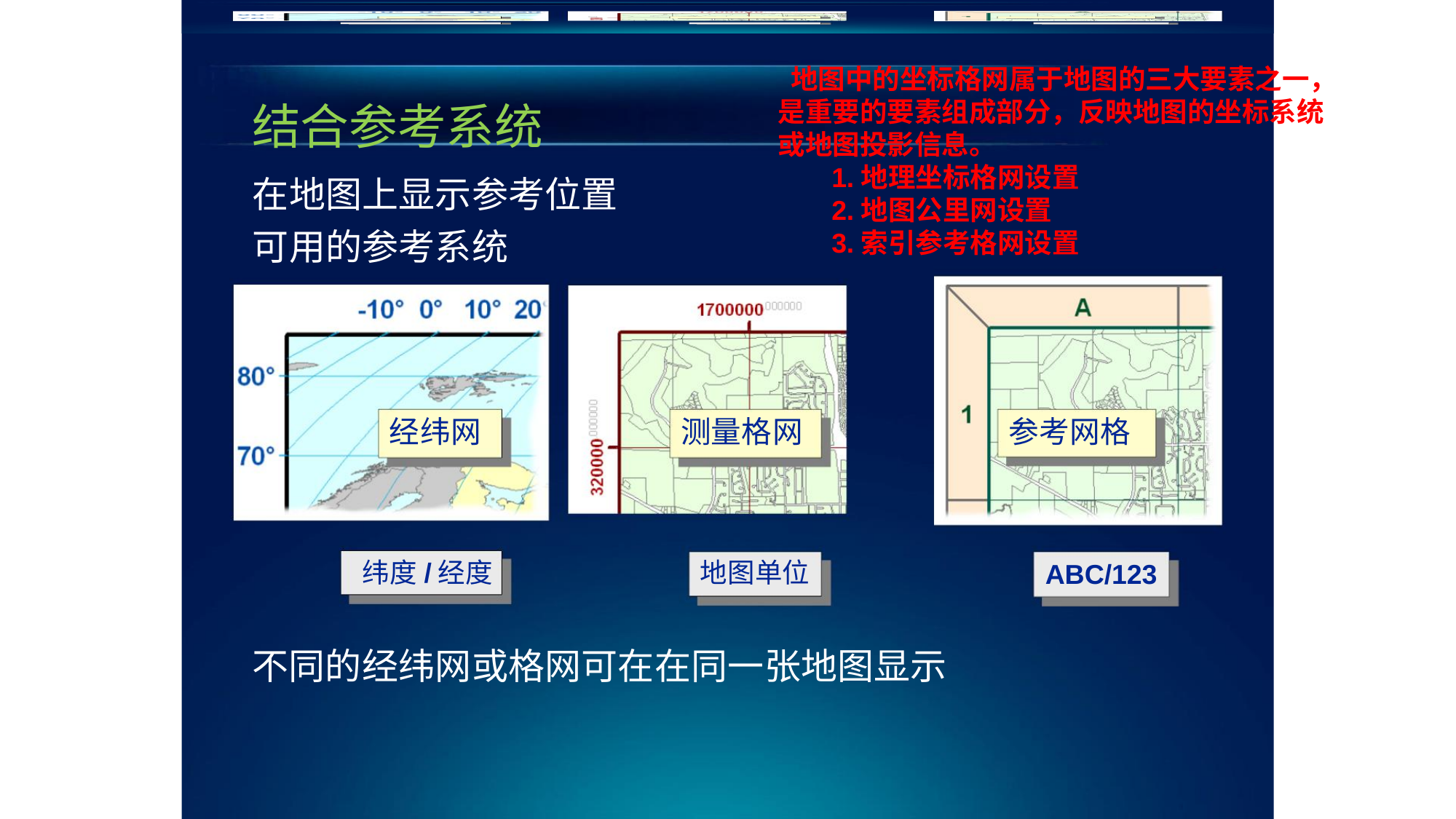

地图中的坐标格网属于地图的三大要素之一，是重要的要素组成部分，反映地图的坐标系统或地图投影信息。
       1.地理坐标格网设置
       2.地图公里网设置
       3.索引参考格网设置
结合参考系统
在地图上显示参考位置
可用的参考系统
经纬网
测量格网
参考网格
纬度/经度
ABC/123
地图单位
不同的经纬网或格网可在在同一张地图显示